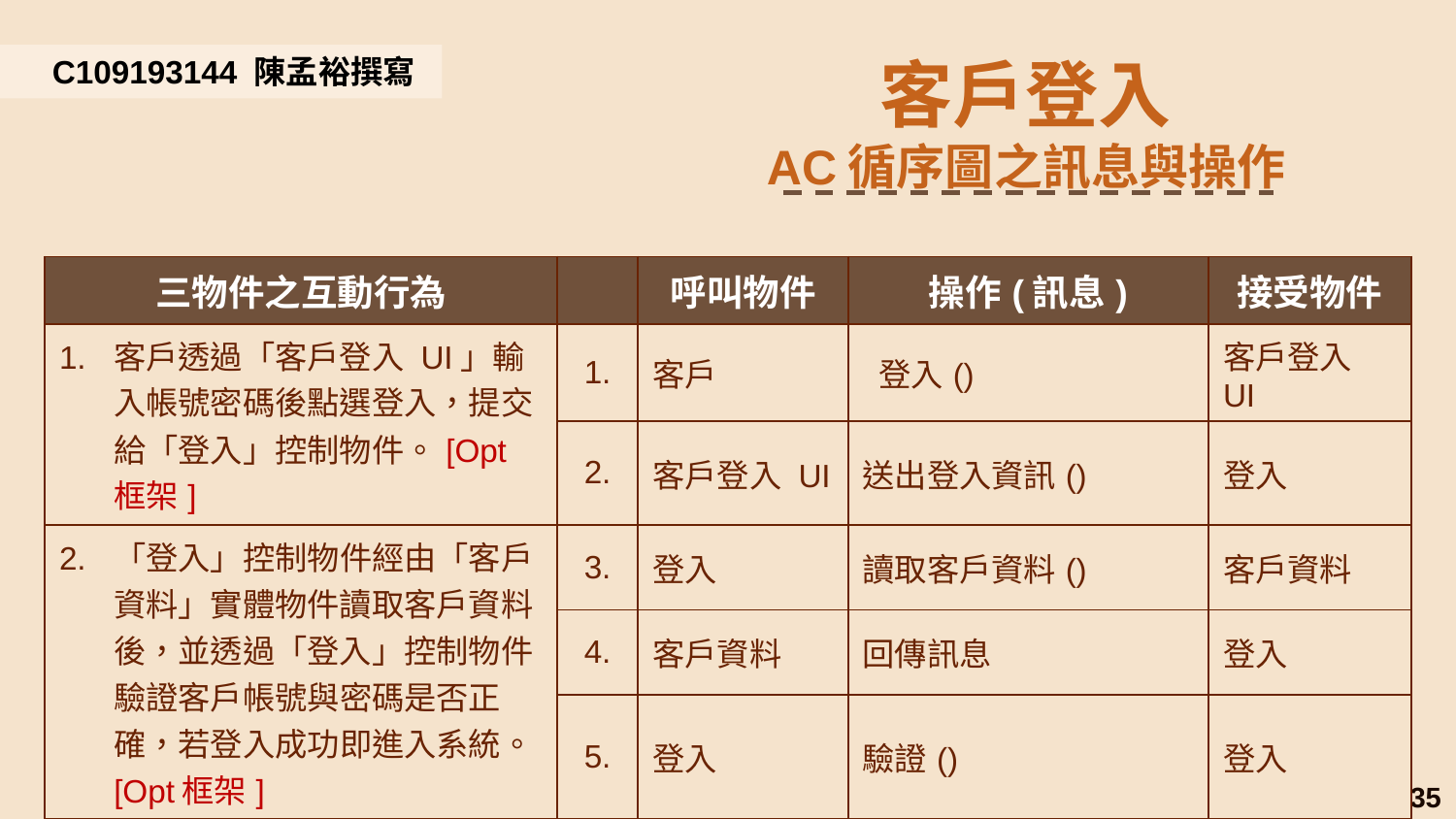

客戶登入
AC循序圖之訊息與操作

C109193144 陳孟裕撰寫
| 三物件之互動行為 |  | 呼叫物件 | 操作(訊息) | 接受物件 |
| --- | --- | --- | --- | --- |
| 客戶透過「客戶登入 UI」輸入帳號密碼後點選登入，提交給「登入」控制物件。[Opt框架] | 1. | 客戶 | 登入() | 客戶登入 UI |
|  | 2. | 客戶登入 UI | 送出登入資訊() | 登入 |
| 「登入」控制物件經由「客戶資料」實體物件讀取客戶資料後，並透過「登入」控制物件驗證客戶帳號與密碼是否正確，若登入成功即進入系統。[Opt框架] | 3. | 登入 | 讀取客戶資料() | 客戶資料 |
|  | 4. | 客戶資料 | 回傳訊息 | 登入 |
|  | 5. | 登入 | 驗證() | 登入 |
35